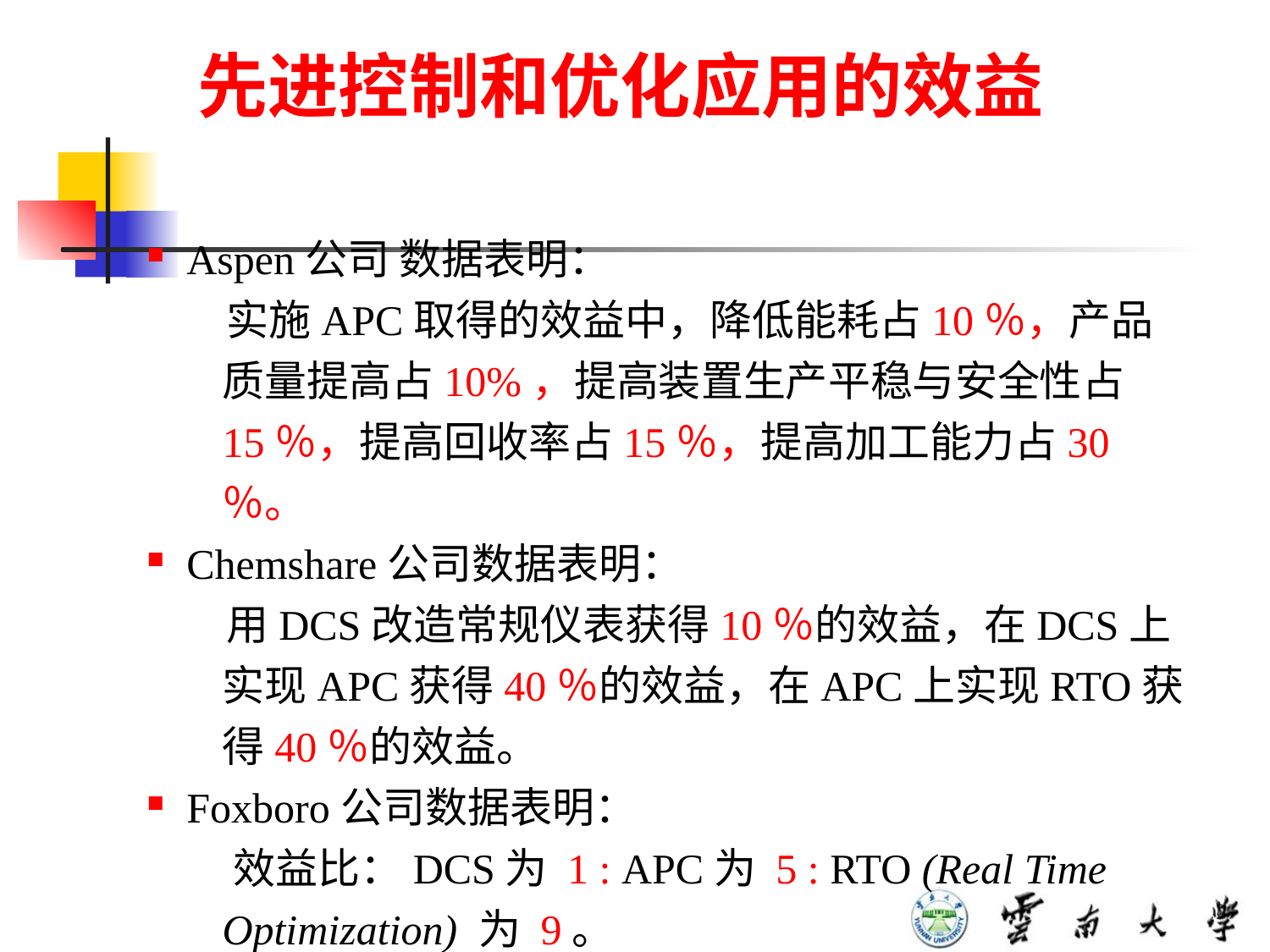

# 先进控制和优化应用的效益
Aspen公司 数据表明：
 实施APC取得的效益中，降低能耗占10％，产品质量提高占10%，提高装置生产平稳与安全性占15％，提高回收率占15％，提高加工能力占30％。
Chemshare公司数据表明：
 用DCS改造常规仪表获得10％的效益，在DCS上实现APC获得40％的效益，在APC上实现RTO获得40％的效益。
Foxboro公司数据表明：
  效益比：DCS为 1 : APC为 5 : RTO (Real Time Optimization) 为 9。